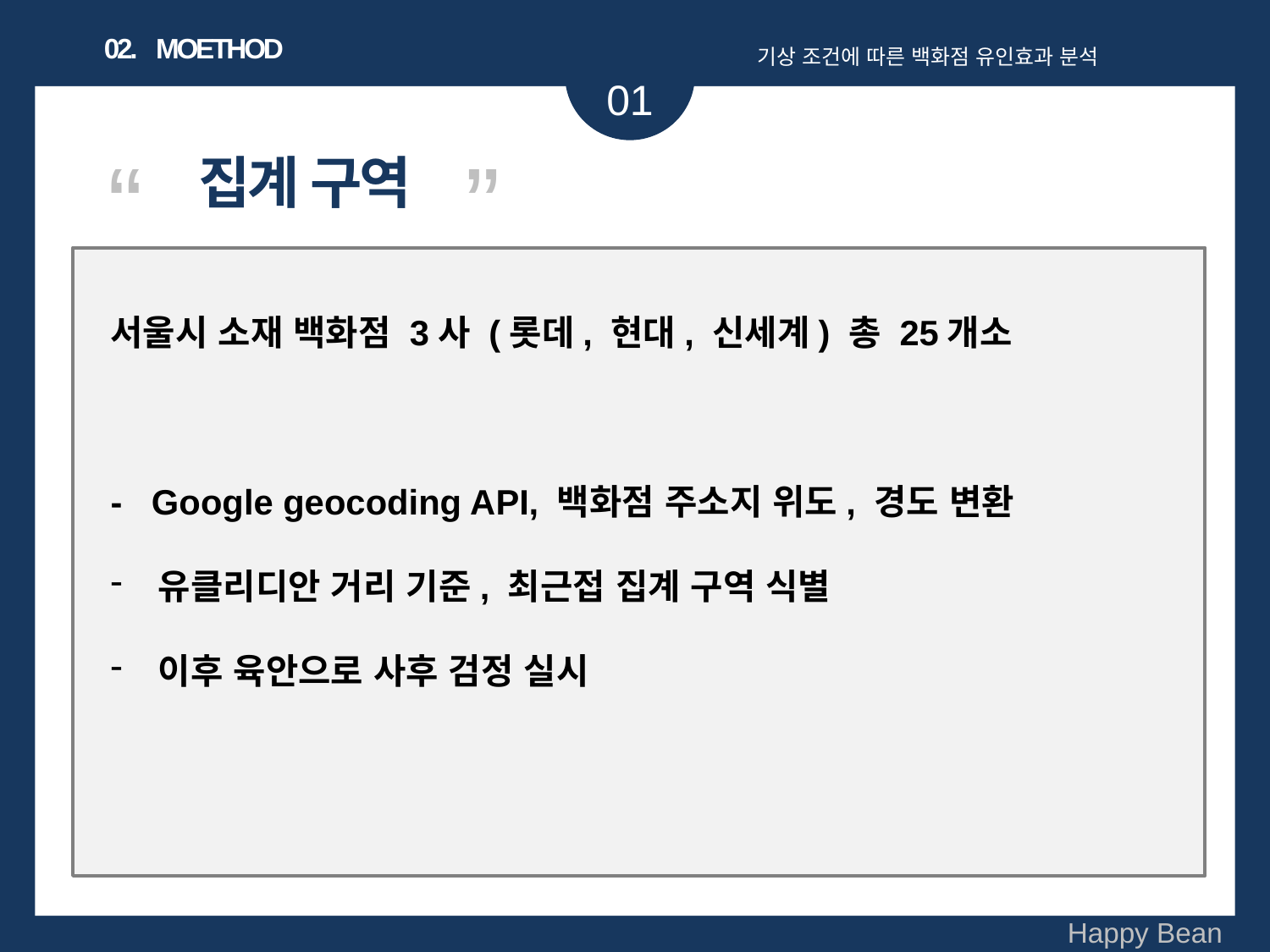

02.    MOETHOD
기상 조건에 따른 백화점 유인효과 분석
01

“           ”
집계 구역

서울시 소재 백화점 3사 (롯데, 현대, 신세계) 총 25개소

-   Google geocoding API, 백화점 주소지 위도, 경도 변환
유클리디안 거리 기준, 최근접 집계 구역 식별
이후 육안으로 사후 검정 실시
Happy Bean

기상변화에 따른 백화점 생활인구 분석을 통해

기상에 따라, 어떠한 연령과 성별의 인구가 백화점에 위치하는지 알 수 있다.

파생적으로,  기상에 따라 백화점이 주변상권 인구를 얼마나 흡수하는지 파악할 수 있다.